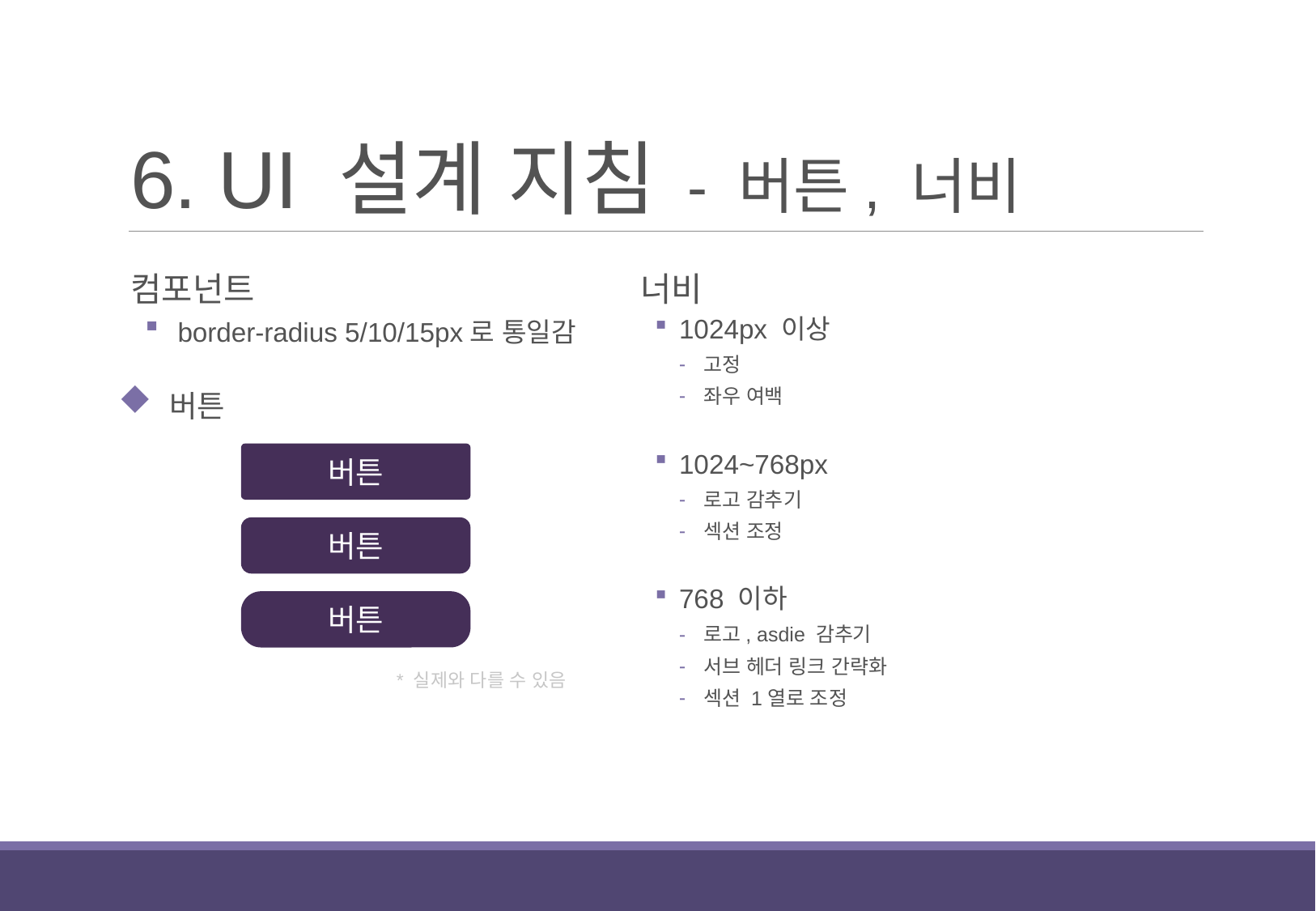

# 6. UI 설계 지침 - 버튼, 너비
컴포넌트
 border-radius 5/10/15px로 통일감
 버튼
너비
1024px 이상
고정
좌우 여백

1024~768px
로고 감추기
섹션 조정

768 이하
로고, asdie 감추기
서브 헤더 링크 간략화
섹션 1열로 조정
버튼
버튼
버튼
* 실제와 다를 수 있음